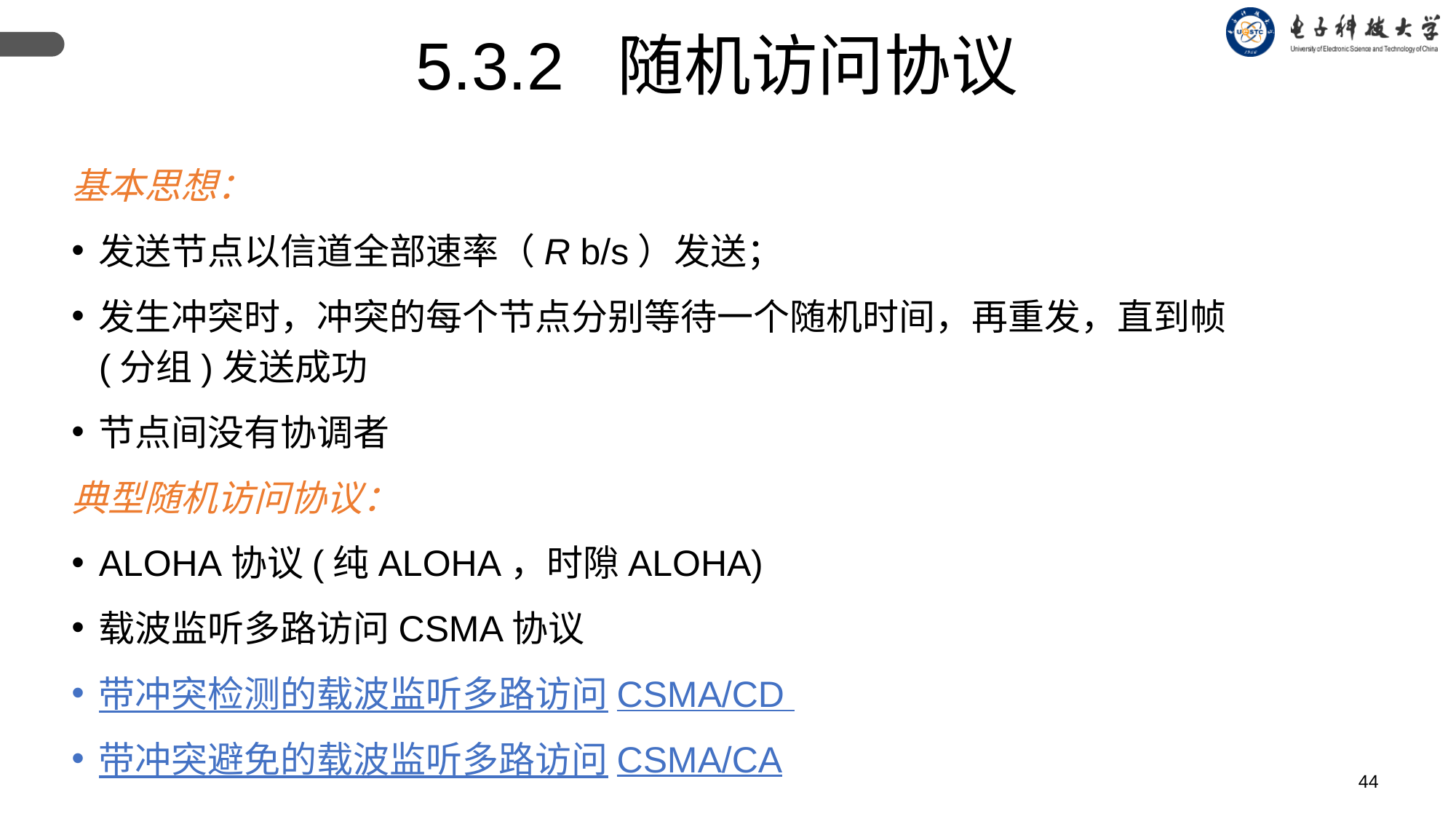

5.3.2  随机访问协议
基本思想：
发送节点以信道全部速率（R b/s）发送；
发生冲突时，冲突的每个节点分别等待一个随机时间，再重发，直到帧(分组)发送成功
节点间没有协调者
典型随机访问协议：
ALOHA协议(纯ALOHA，时隙ALOHA)
载波监听多路访问CSMA协议
带冲突检测的载波监听多路访问CSMA/CD
带冲突避免的载波监听多路访问CSMA/CA
44